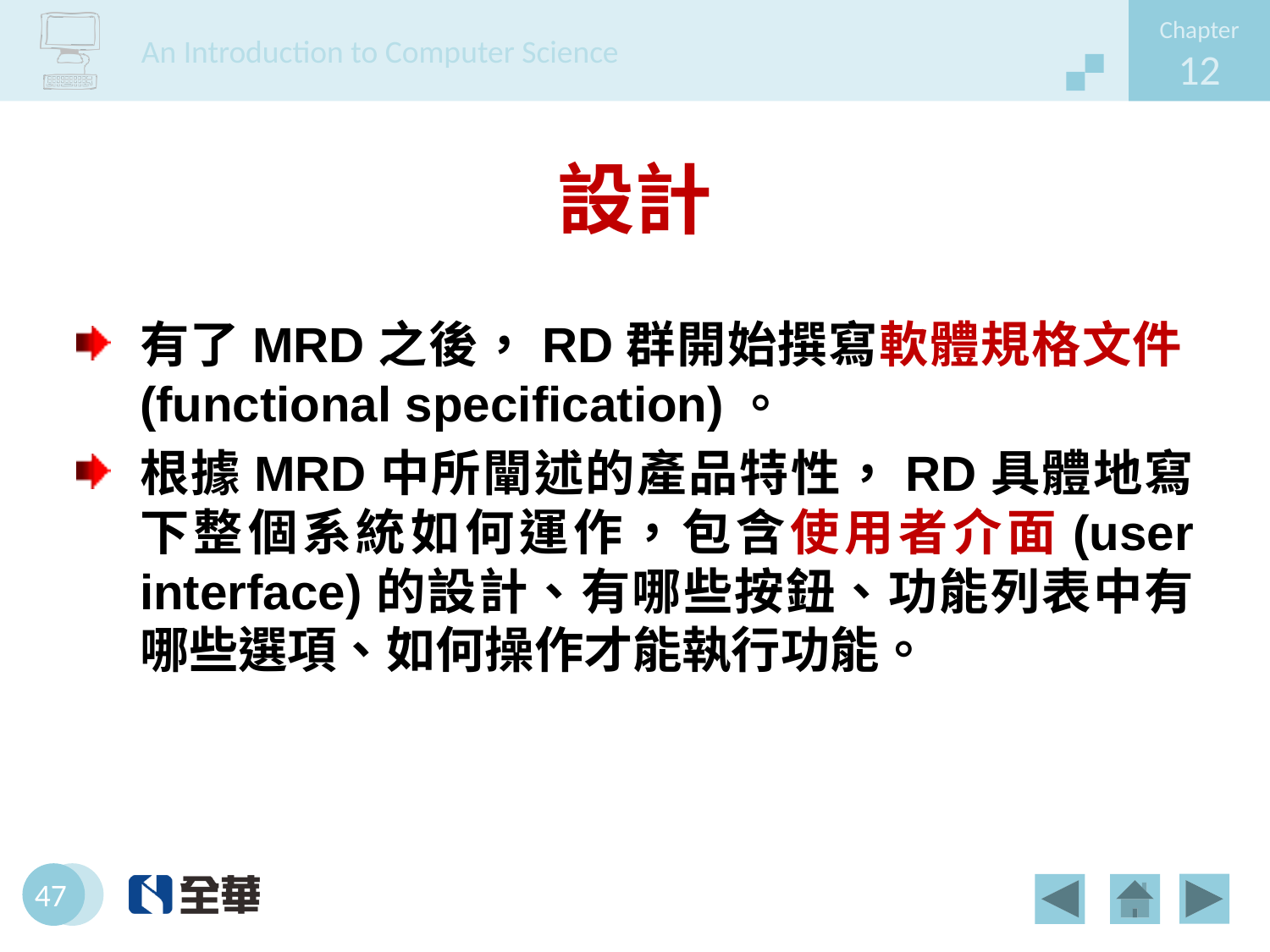

# 設計
有了MRD之後，RD群開始撰寫軟體規格文件(functional specification)。
根據MRD中所闡述的產品特性，RD具體地寫下整個系統如何運作，包含使用者介面(user interface)的設計、有哪些按鈕、功能列表中有哪些選項、如何操作才能執行功能。